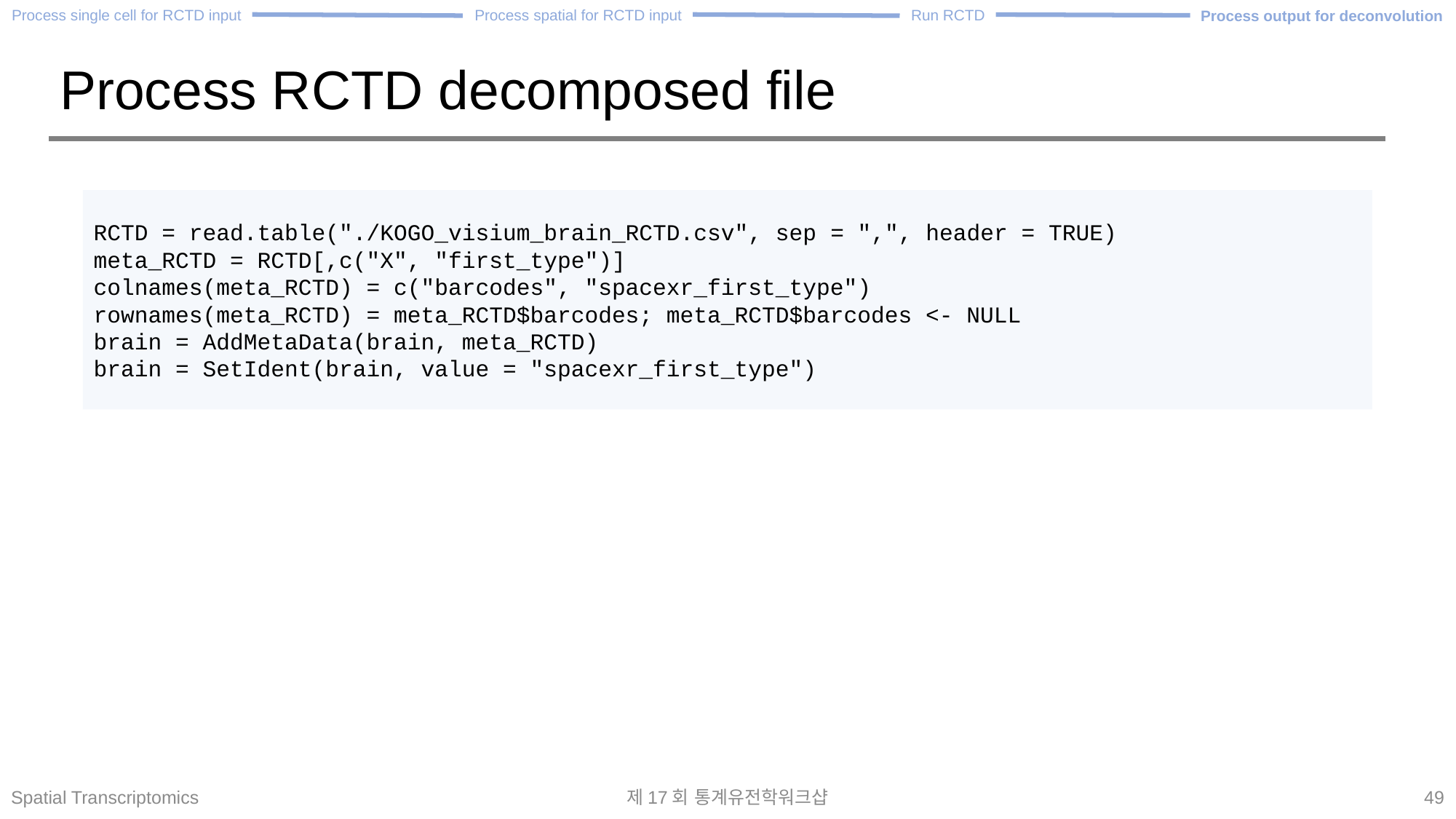

Process spatial for RCTD input
Process single cell for RCTD input
Run RCTD
Process output for deconvolution
# Process RCTD decomposed file
RCTD = read.table("./KOGO_visium_brain_RCTD.csv", sep = ",", header = TRUE)
meta_RCTD = RCTD[,c("X", "first_type")]
colnames(meta_RCTD) = c("barcodes", "spacexr_first_type")
rownames(meta_RCTD) = meta_RCTD$barcodes; meta_RCTD$barcodes <- NULL
brain = AddMetaData(brain, meta_RCTD)
brain = SetIdent(brain, value = "spacexr_first_type")
Spatial Transcriptomics
제17회 통계유전학워크샵
49